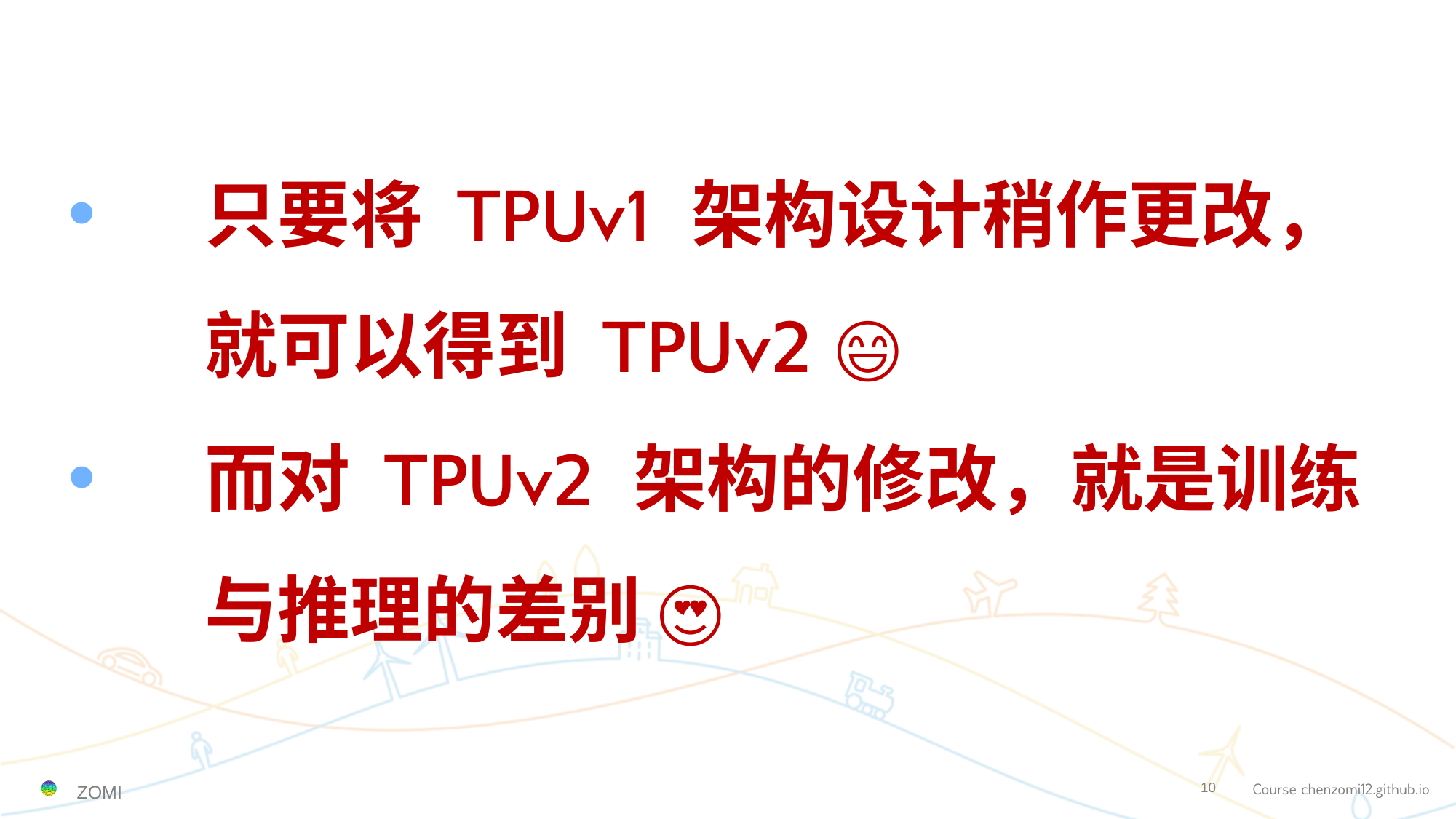

只要将 TPUv1 架构设计稍作更改，就可以得到 TPUv2 😄
而对 TPUv2 架构的修改，就是训练与推理的差别 😍